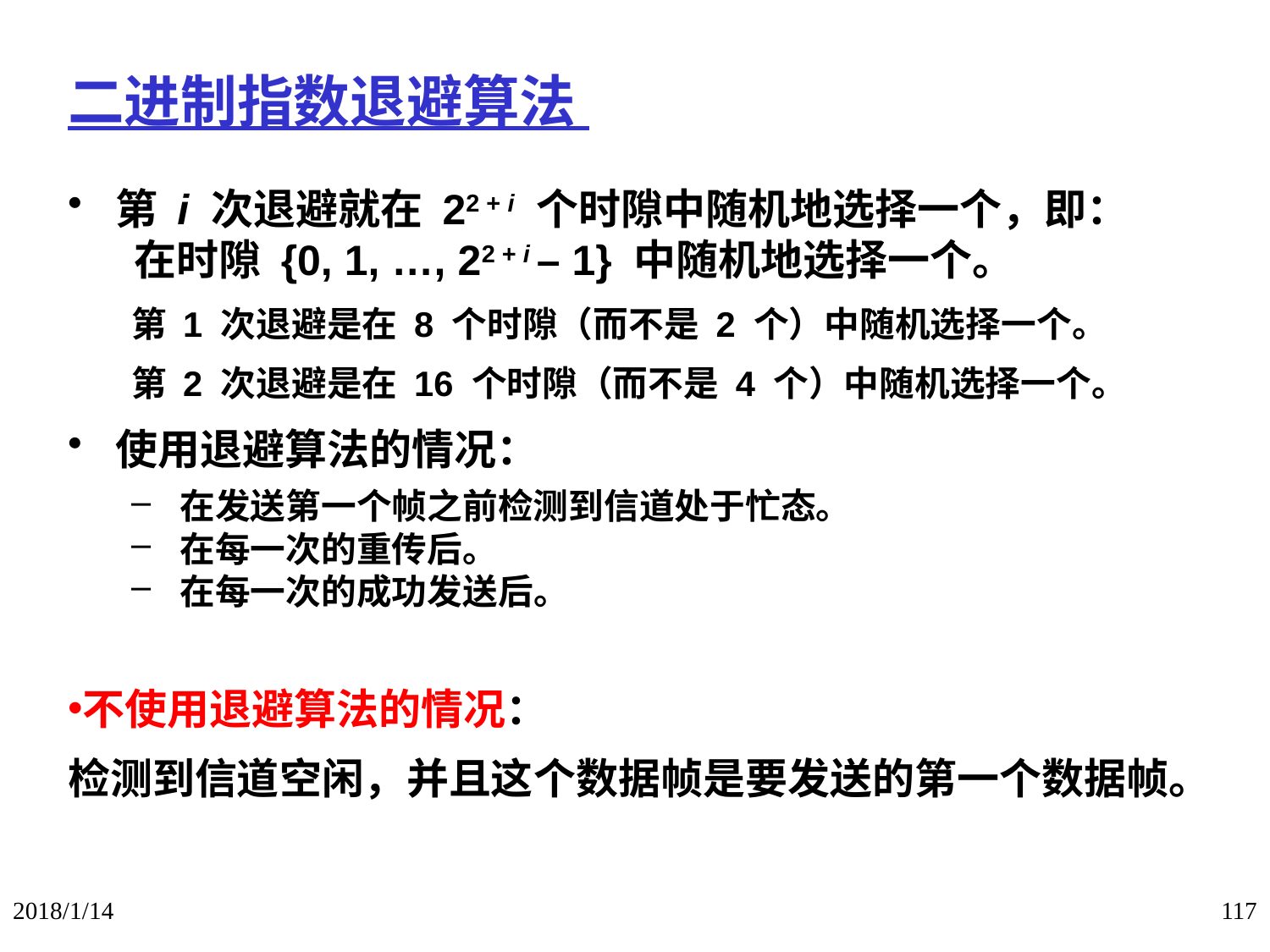

# 二进制指数退避算法
第 i 次退避就在 22 + i 个时隙中随机地选择一个，即：        在时隙 {0, 1, …, 22 + i – 1} 中随机地选择一个。
第 1 次退避是在 8 个时隙（而不是 2 个）中随机选择一个。
第 2 次退避是在 16 个时隙（而不是 4 个）中随机选择一个。
使用退避算法的情况：
在发送第一个帧之前检测到信道处于忙态。
在每一次的重传后。
在每一次的成功发送后。
不使用退避算法的情况：
检测到信道空闲，并且这个数据帧是要发送的第一个数据帧。
2018/1/14
117